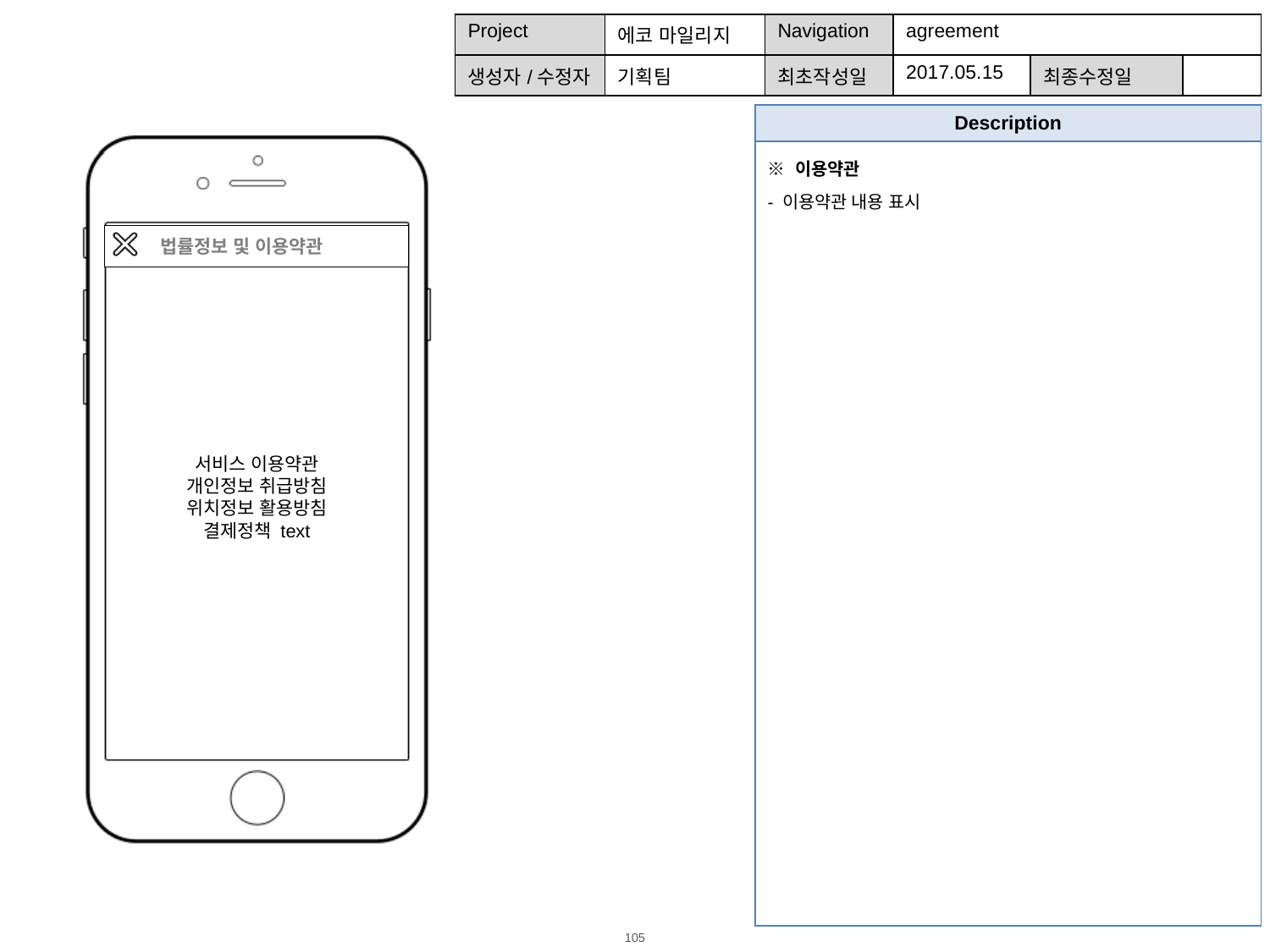

| Project | 에코 마일리지 | Navigation | agreement |  |  |
| --- | --- | --- | --- | --- | --- |
| 생성자/수정자 | 기획팀 | 최초작성일 | 2017.05.15 | 최종수정일 |  |
| Description |
| --- |
| ※ 이용약관 - 이용약관 내용 표시 |
        법률정보 및 이용약관

서비스 이용약관
개인정보 취급방침
위치정보 활용방침
결제정책 text